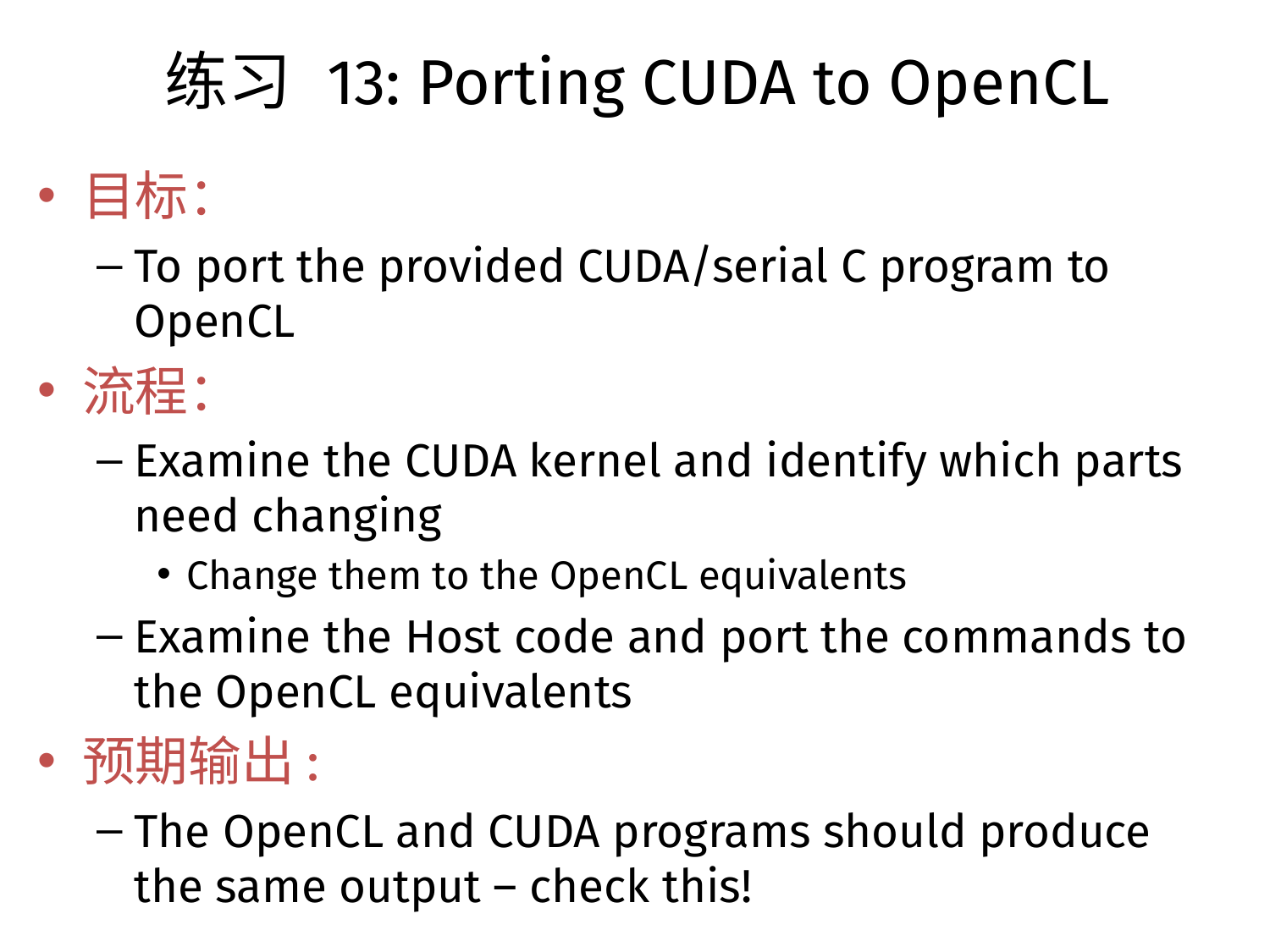

练习 13: Porting CUDA to OpenCL
目标：
To port the provided CUDA/serial C program to OpenCL
流程：
Examine the CUDA kernel and identify which parts need changing
Change them to the OpenCL equivalents
Examine the Host code and port the commands to the OpenCL equivalents
预期输出:
The OpenCL and CUDA programs should produce the same output – check this!